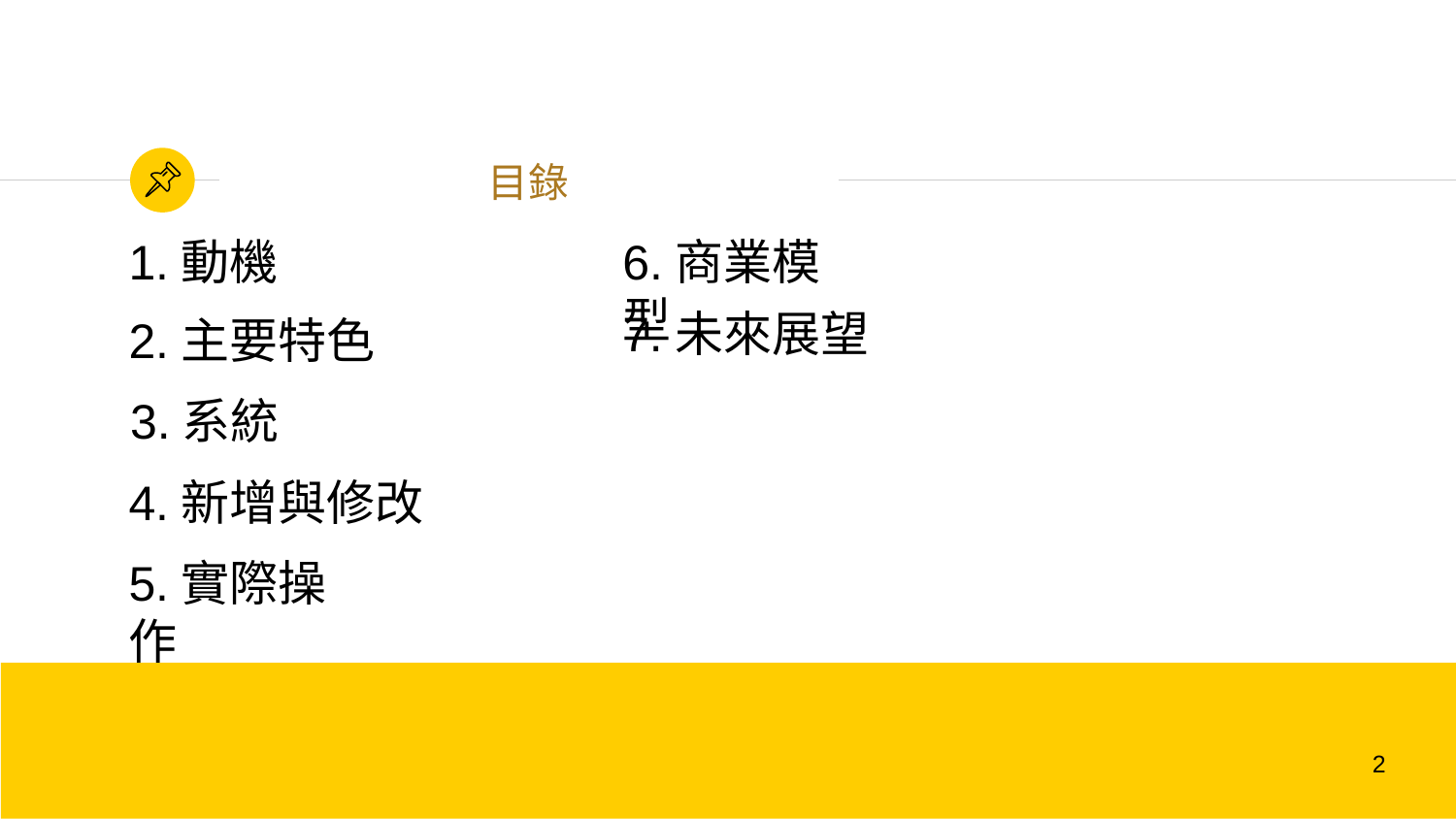

# 目錄

1.動機
6.商業模型
7.未來展望
2.主要特色
3.系統
4.新增與修改

5.實際操作

2